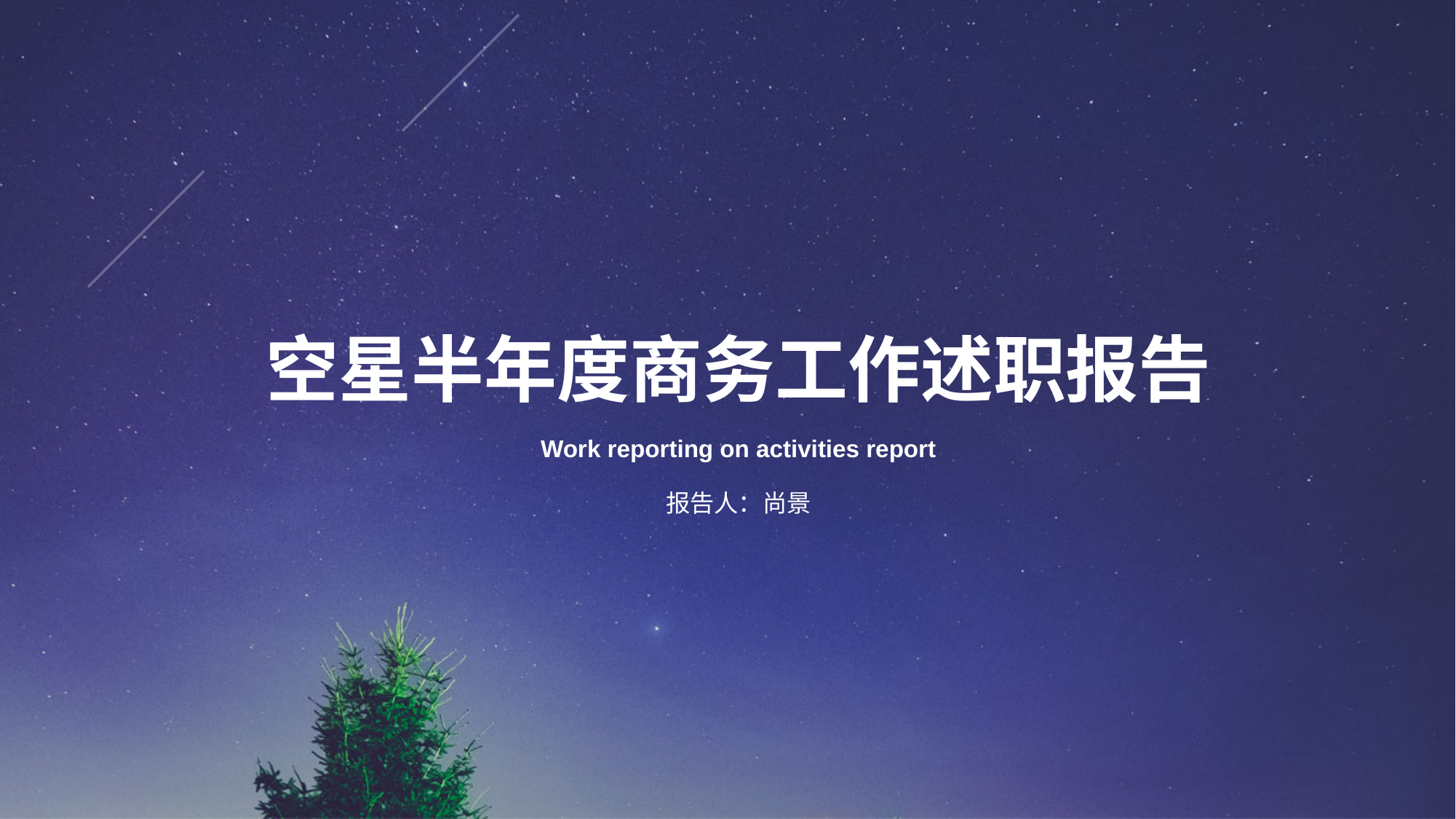

空星半年度商务工作述职报告
Work reporting on activities report
报告人：尚景